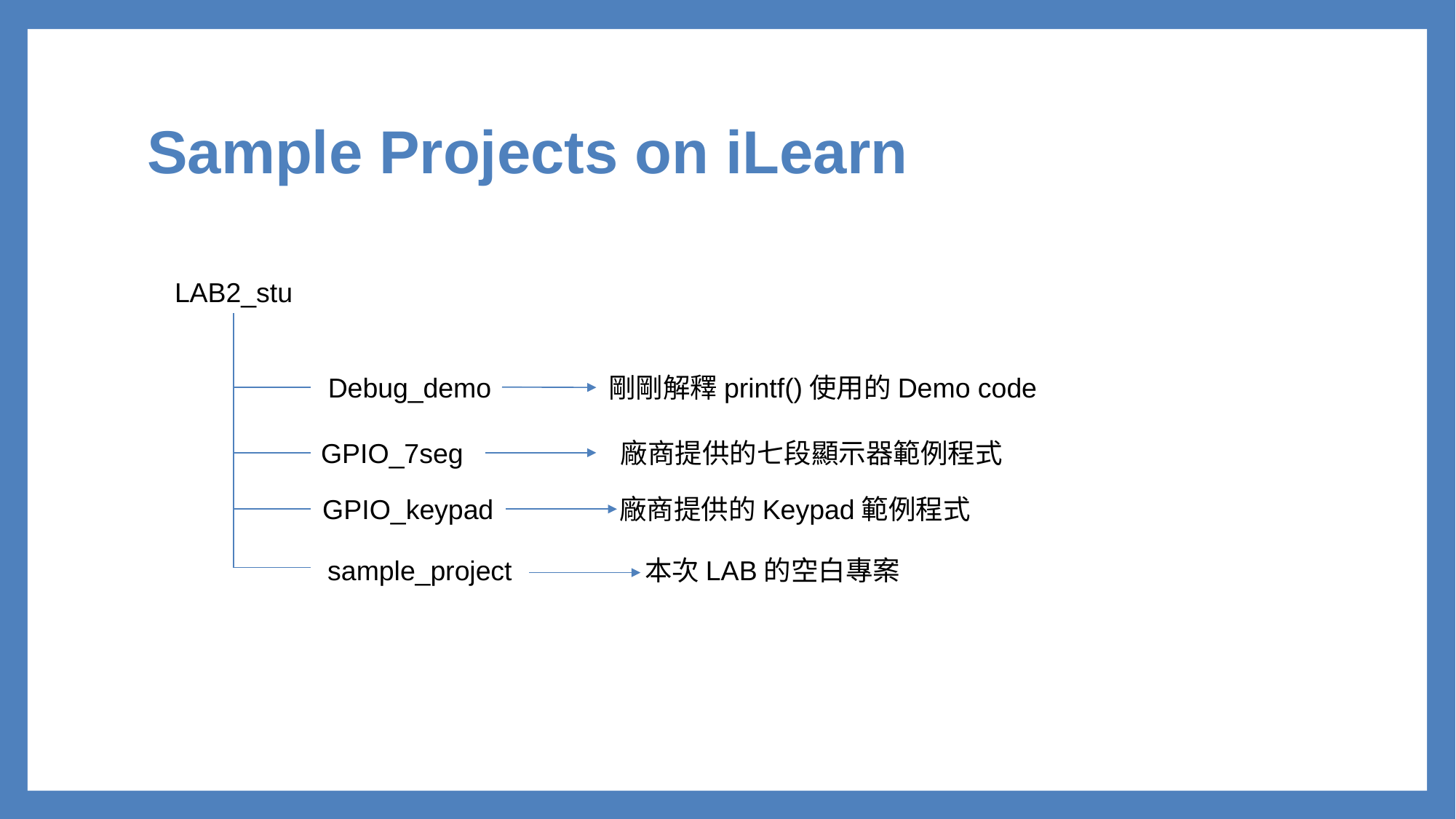

# Sample Projects on iLearn
LAB2_stu
剛剛解釋printf()使用的Demo code
Debug_demo
GPIO_7seg
廠商提供的七段顯示器範例程式
GPIO_keypad
廠商提供的Keypad範例程式
1
3
2
sample_project
本次LAB的空白專案
4
5
6
7
9
8